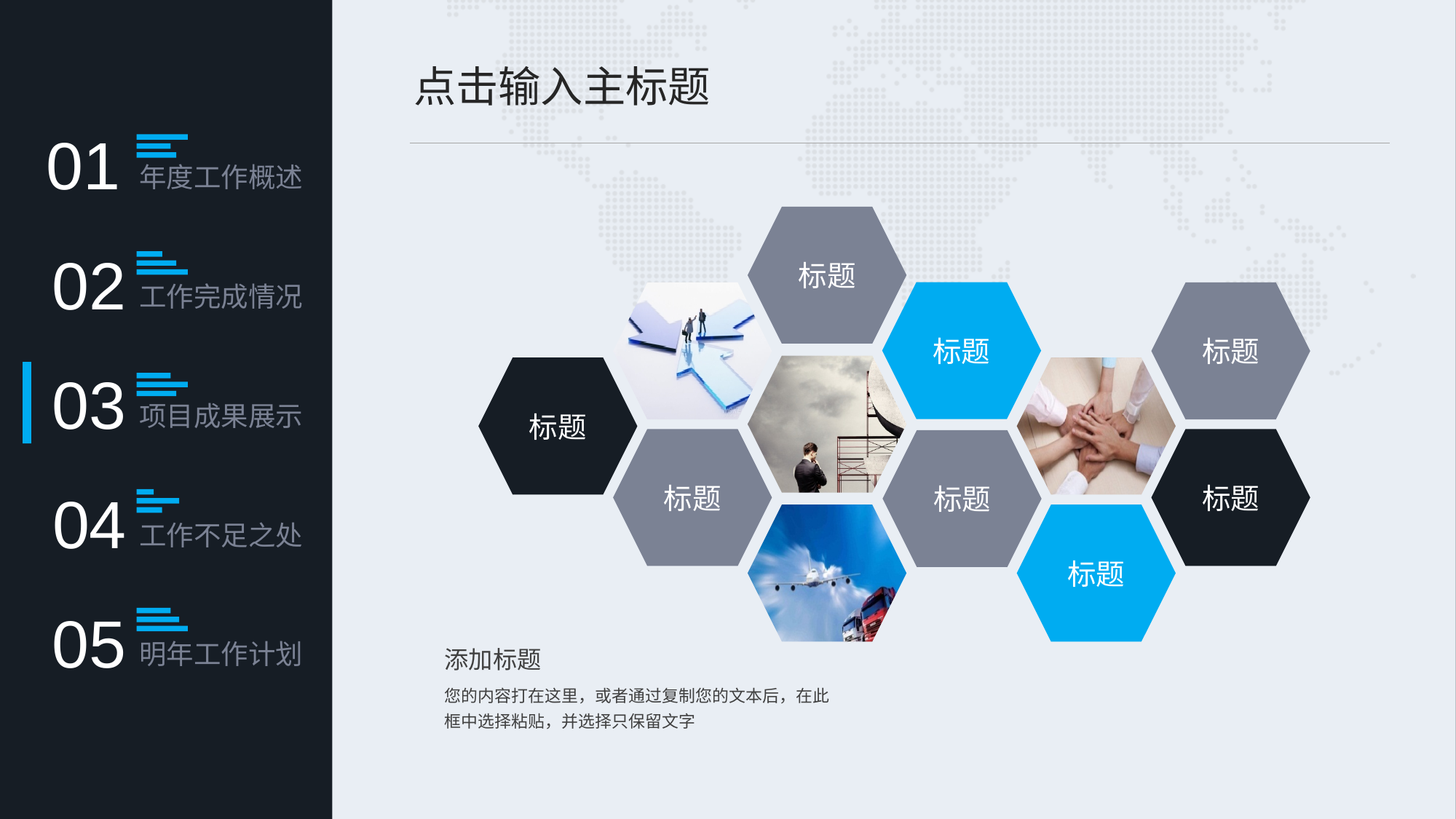

点击输入主标题
标题
标题

标题

标题

标题
标题
标题

标题
添加标题
您的内容打在这里，或者通过复制您的文本后，在此框中选择粘贴，并选择只保留文字